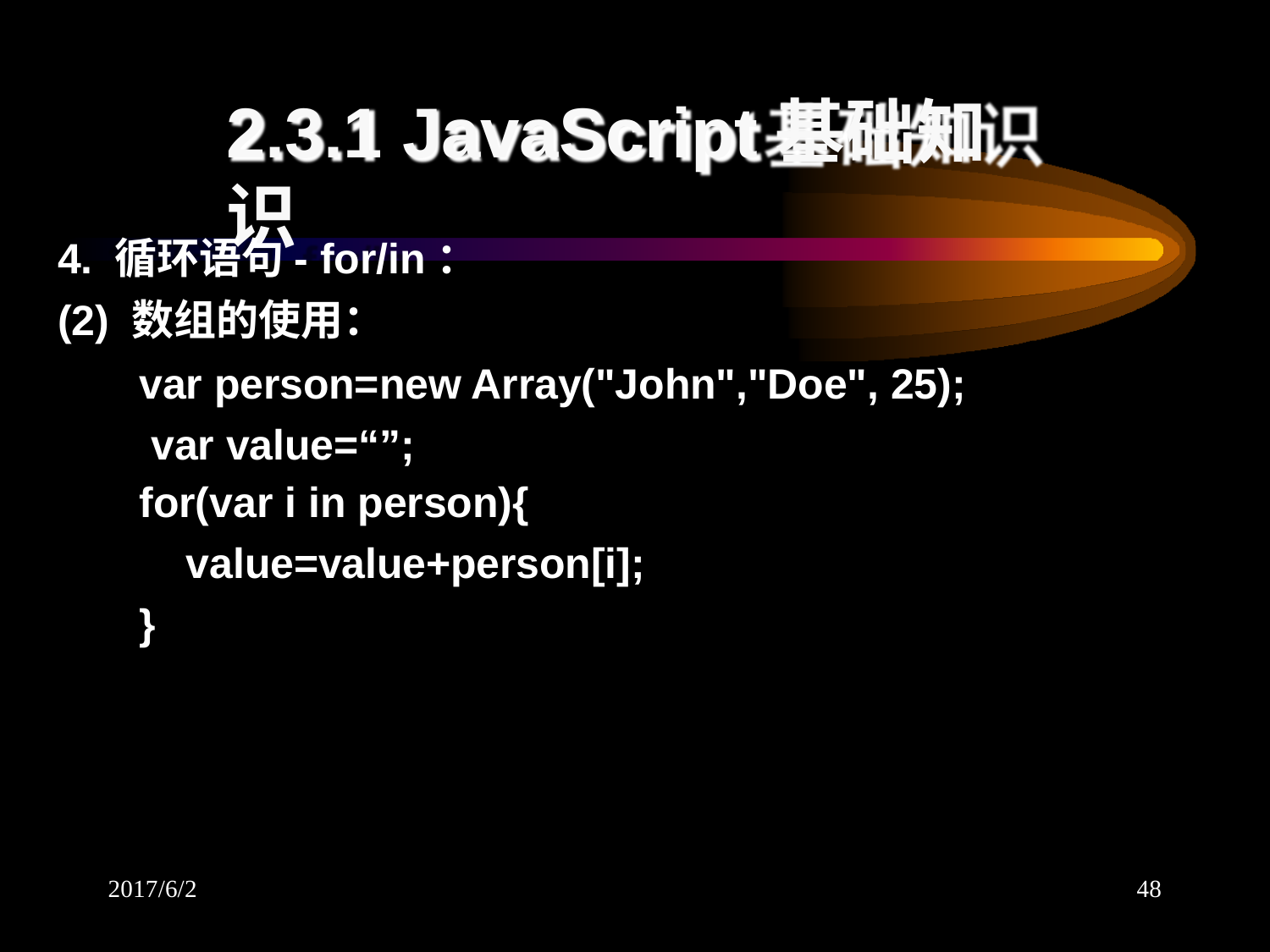

# 2.3.1 JavaScript基础知识

4. 循环语句- for/in：
(2) 数组的使用：
var person=new Array("John","Doe", 25);  var value=“”;
for(var i in person){
value=value+person[i];
}

2017/6/2
48